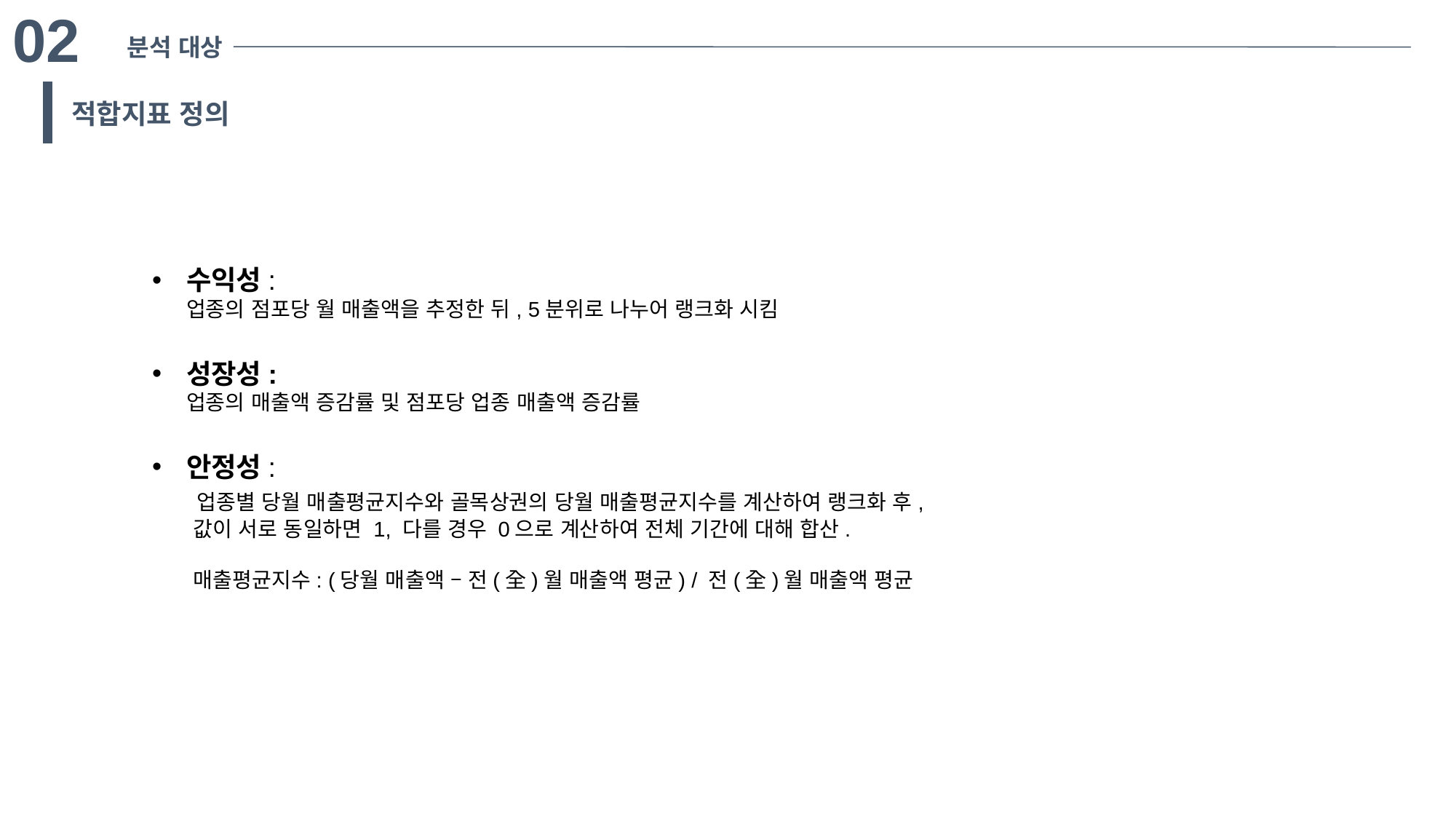

02
분석 대상

적합지표 정의
수익성:
업종의 점포당 월 매출액을 추정한 뒤, 5분위로 나누어 랭크화 시킴
성장성:
업종의 매출액 증감률 및 점포당 업종 매출액 증감률
안정성:
     업종별 당월 매출평균지수와 골목상권의 당월 매출평균지수를 계산하여 랭크화 후,
      값이 서로 동일하면 1, 다를 경우 0으로 계산하여 전체 기간에 대해 합산.

      매출평균지수: (당월 매출액 – 전(全)월 매출액 평균) / 전(全)월 매출액 평균